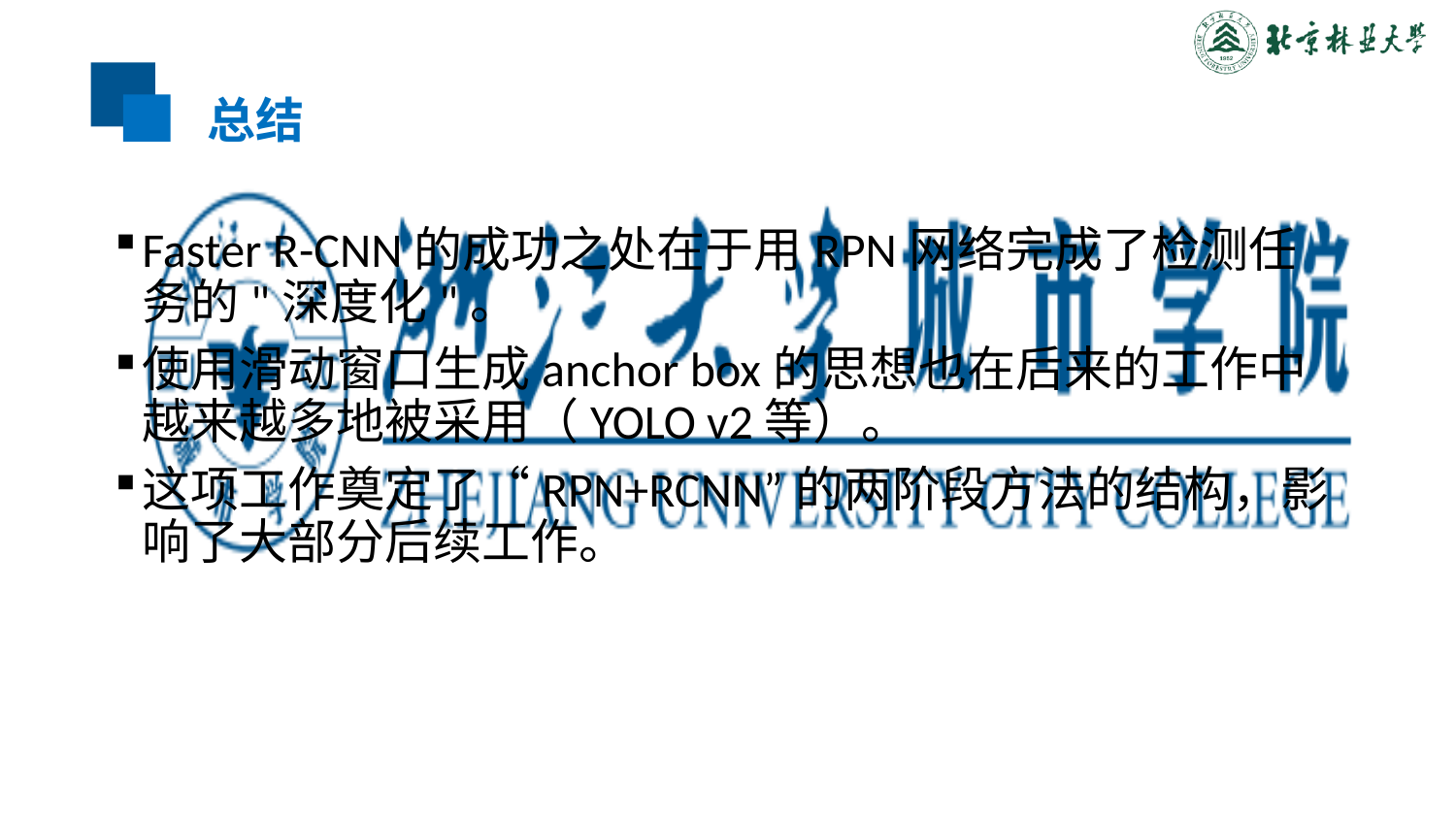

# 总结

Faster R-CNN的成功之处在于用RPN网络完成了检测任务的"深度化"。
使用滑动窗口生成anchor box的思想也在后来的工作中越来越多地被采用（YOLO v2等）。
这项工作奠定了“RPN+RCNN”的两阶段方法的结构，影响了大部分后续工作。